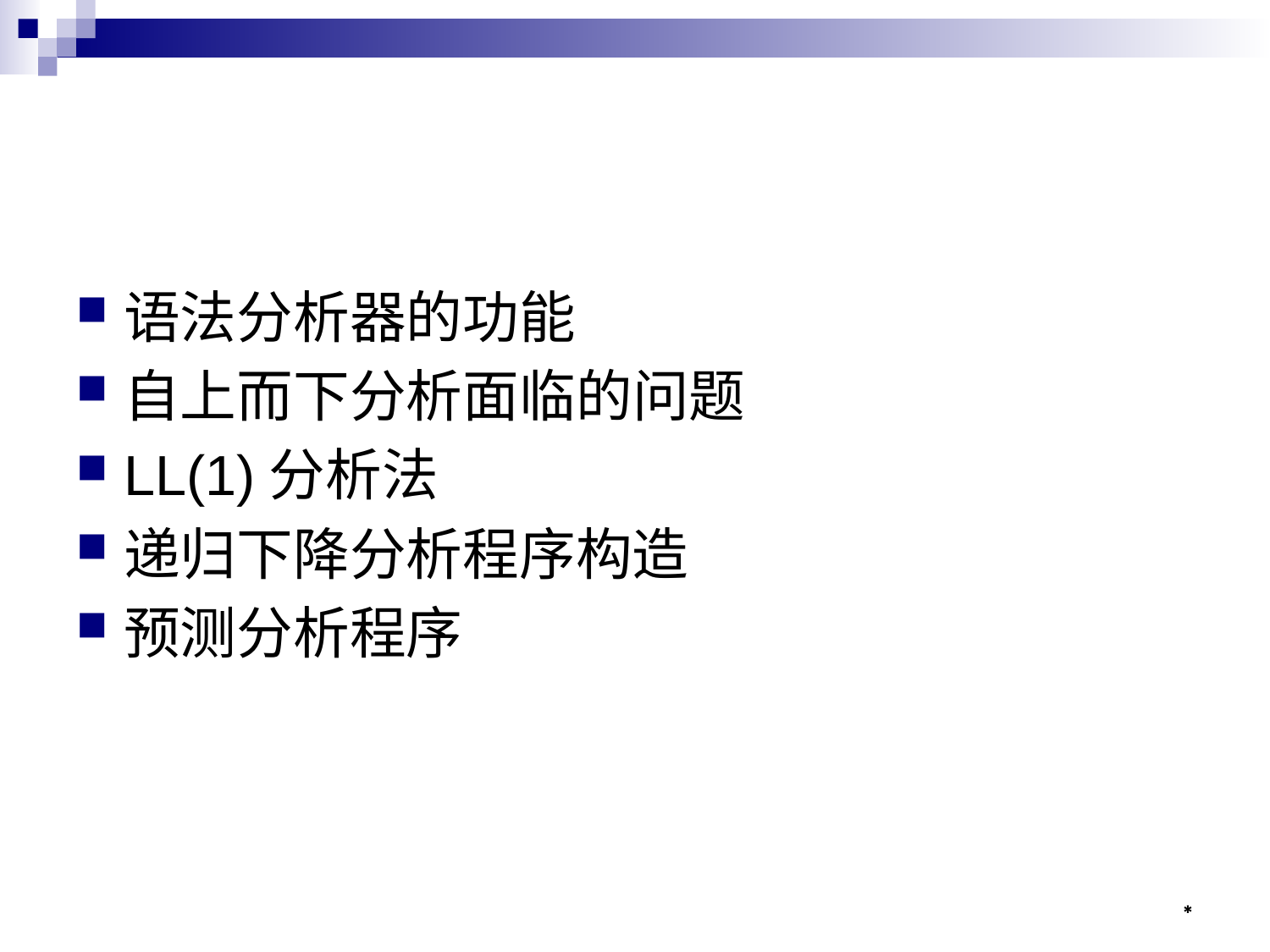

#
语法分析器的功能
自上而下分析面临的问题
LL(1)分析法
递归下降分析程序构造
预测分析程序
*